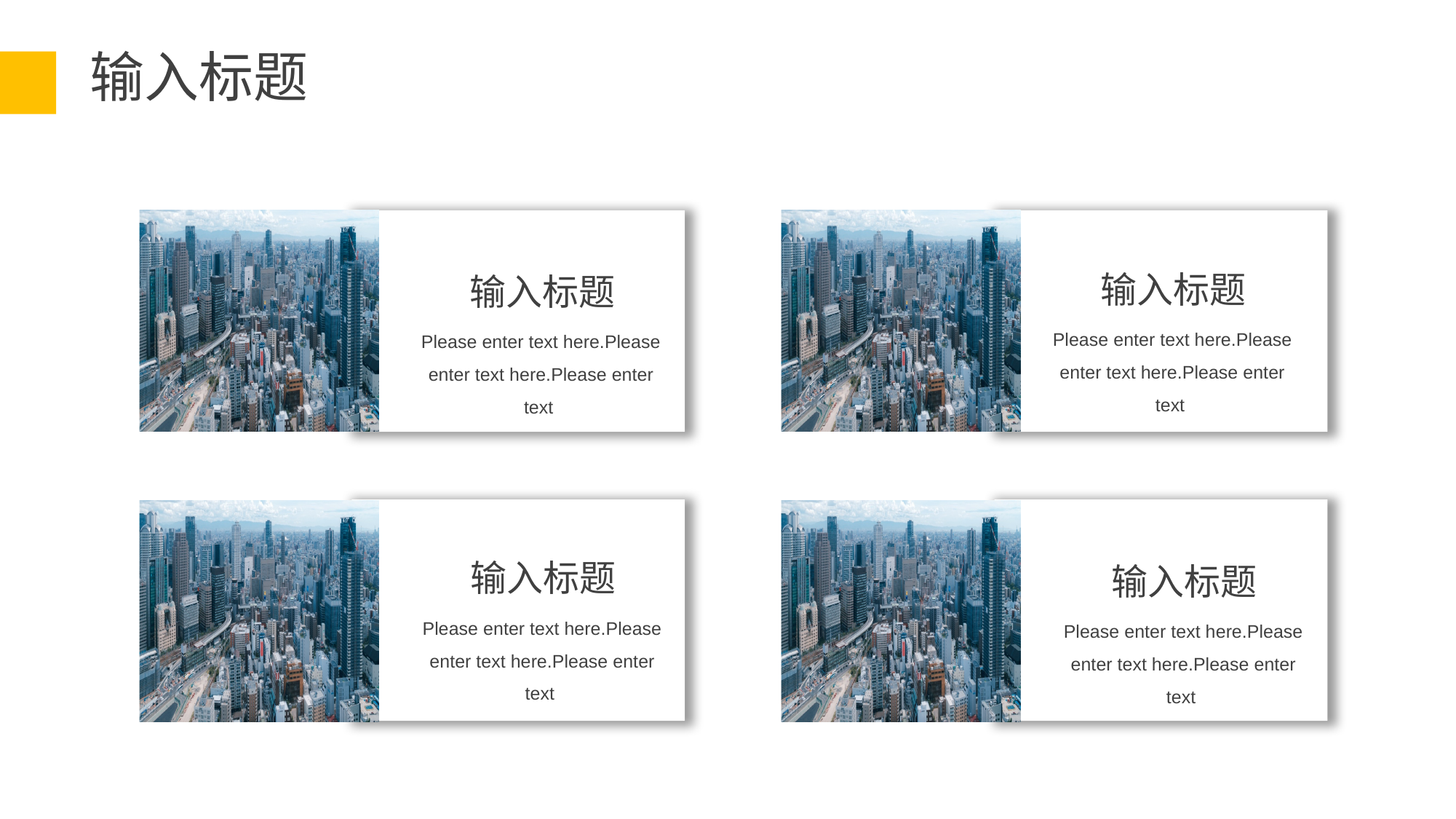

输入标题

输入标题
输入标题
Please enter text here.Please enter text here.Please enter text
Please enter text here.Please enter text here.Please enter text

输入标题
输入标题
Please enter text here.Please enter text here.Please enter text
Please enter text here.Please enter text here.Please enter text